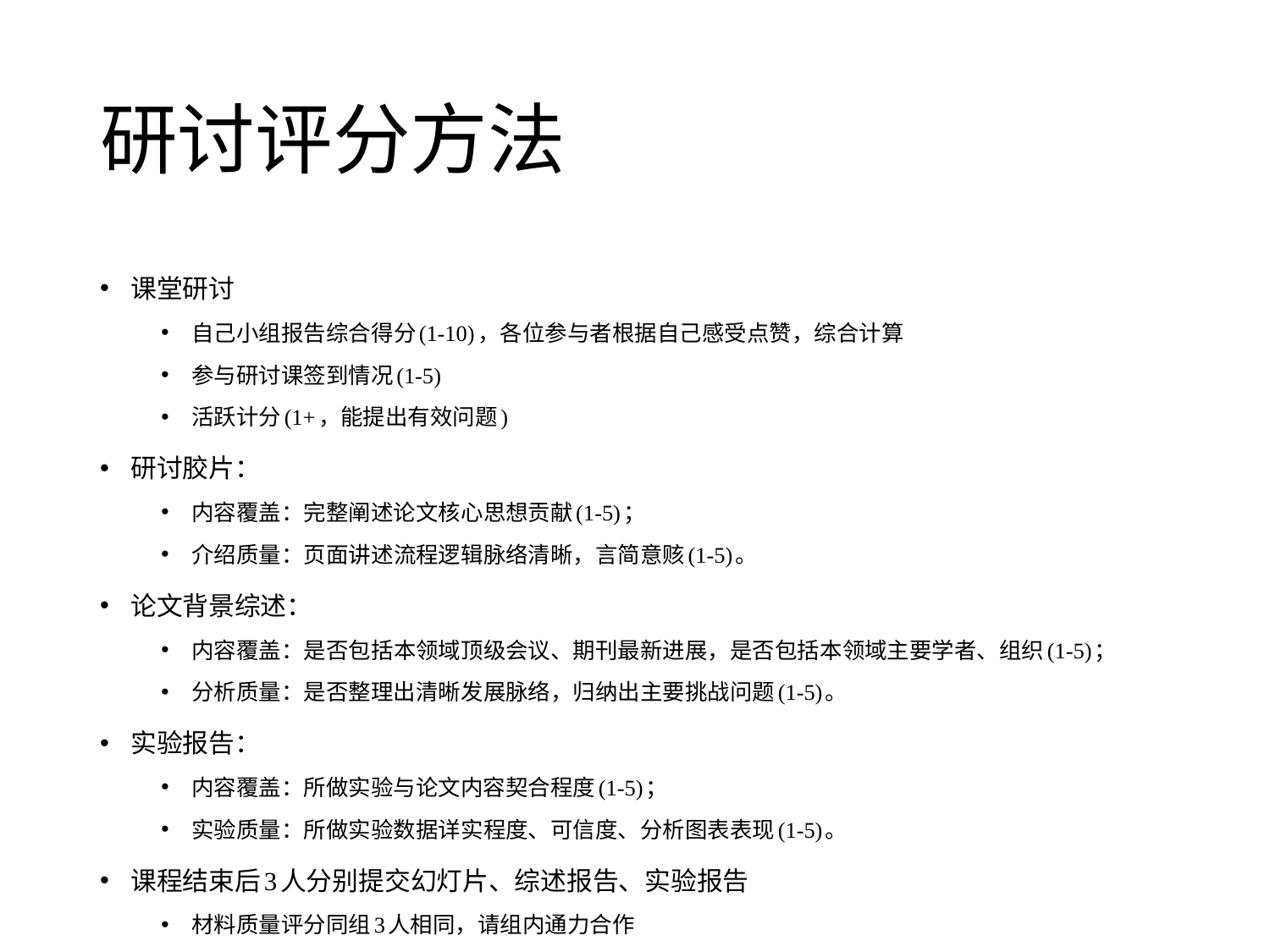

# 研讨评分方法
课堂研讨
自己小组报告综合得分(1-10)，各位参与者根据自己感受点赞，综合计算
参与研讨课签到情况(1-5)
活跃计分(1+，能提出有效问题)
研讨胶片：
内容覆盖：完整阐述论文核心思想贡献(1-5)；
介绍质量：页面讲述流程逻辑脉络清晰，言简意赅(1-5)。
论文背景综述：
内容覆盖：是否包括本领域顶级会议、期刊最新进展，是否包括本领域主要学者、组织(1-5)；
分析质量：是否整理出清晰发展脉络，归纳出主要挑战问题(1-5)。
实验报告：
内容覆盖：所做实验与论文内容契合程度(1-5)；
实验质量：所做实验数据详实程度、可信度、分析图表表现(1-5)。
课程结束后3人分别提交幻灯片、综述报告、实验报告
材料质量评分同组3人相同，请组内通力合作